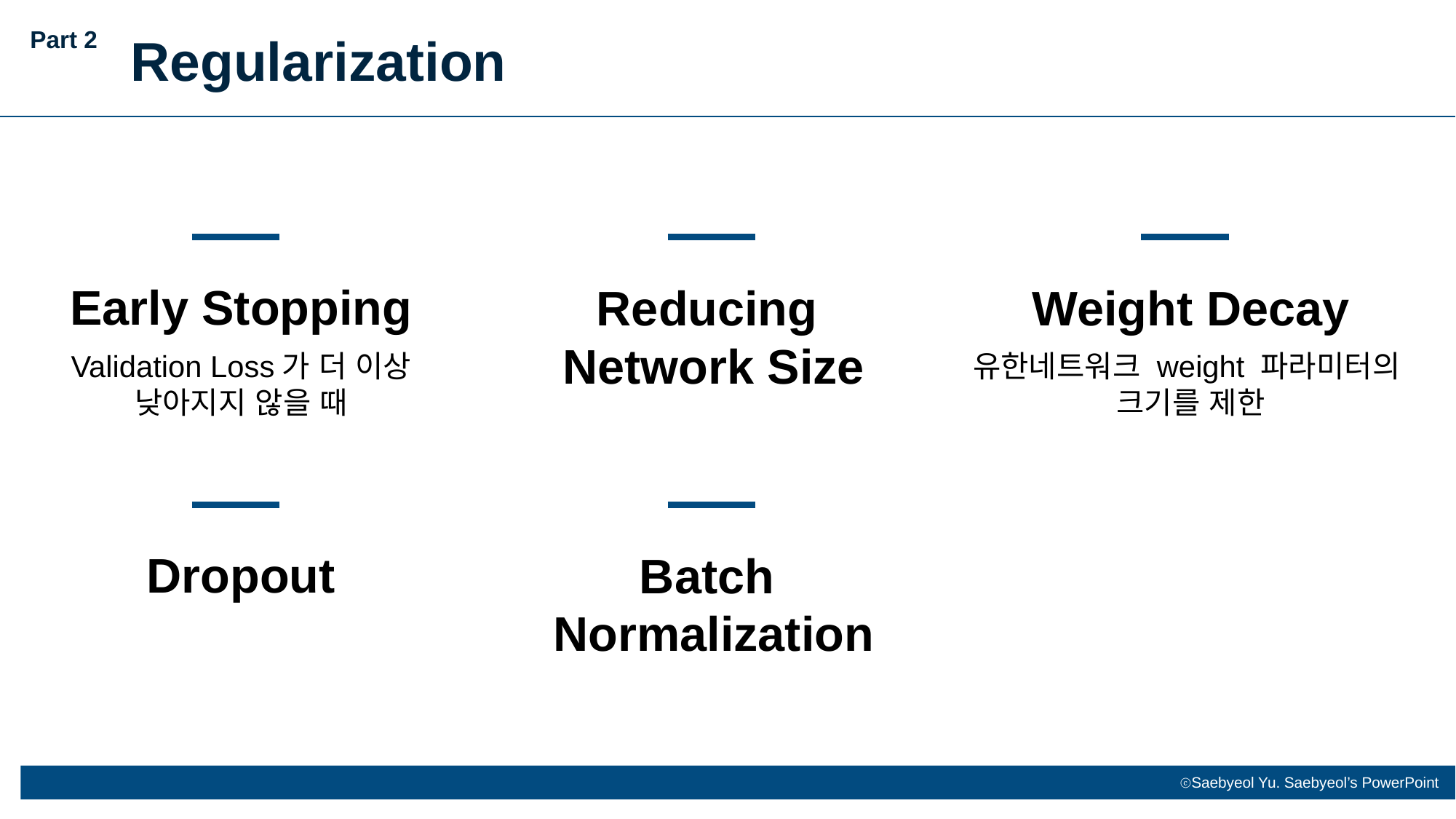

Part 2
Regularization
Early Stopping
Validation Loss가 더 이상
낮아지지 않을 때
Reducing
Network Size

Weight Decay
유한네트워크 weight 파라미터의
크기를 제한
Dropout

Batch
Normalization